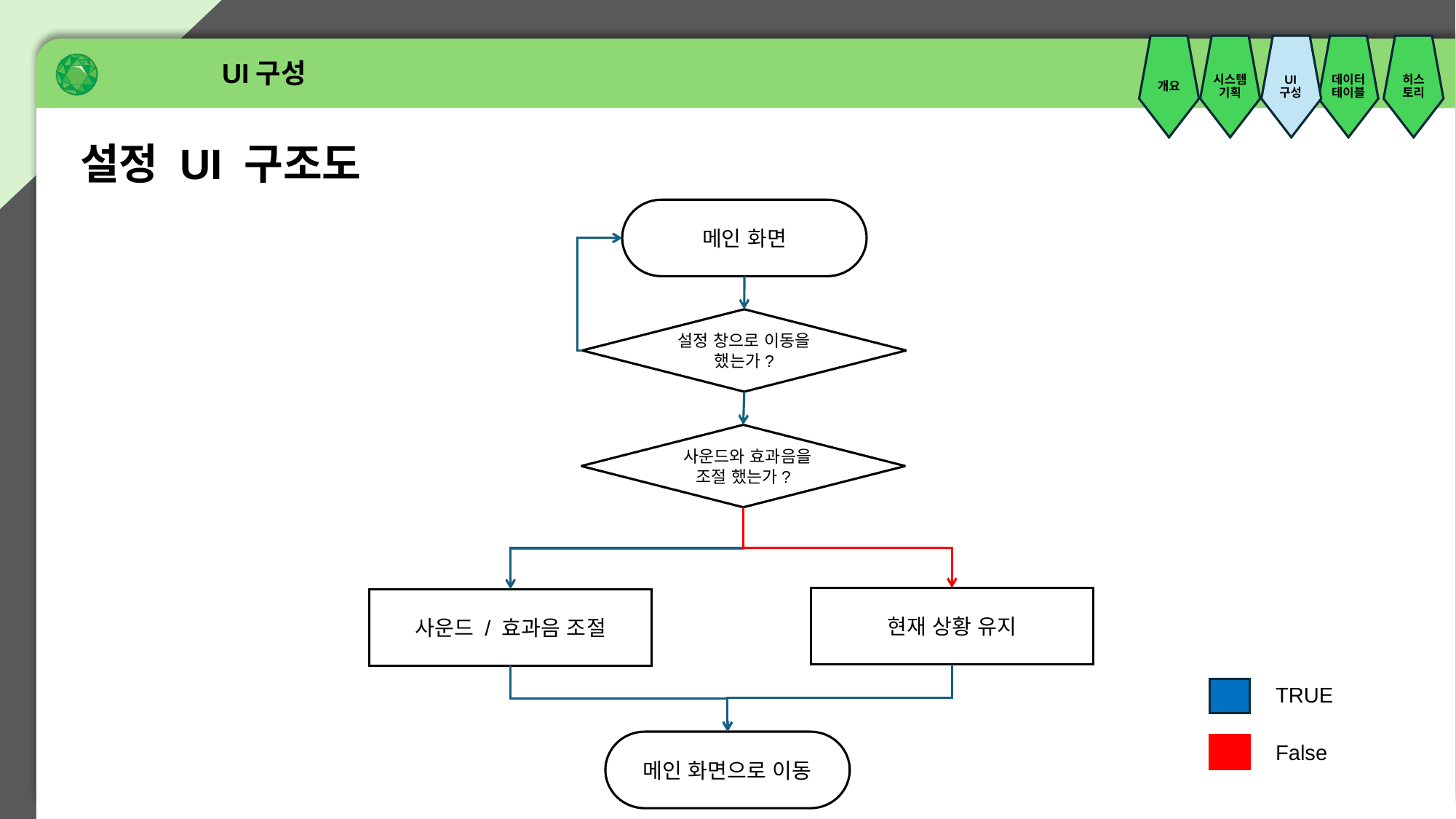

UI구성
개요
시스템기획
UI
구성
데이터테이블
히스토리
설정 UI 구조도
메인 화면
설정 창으로 이동을 했는가?
 사운드와 효과음을
조절 했는가?
현재 상황 유지
사운드 / 효과음 조절
TRUE

메인 화면으로 이동
False